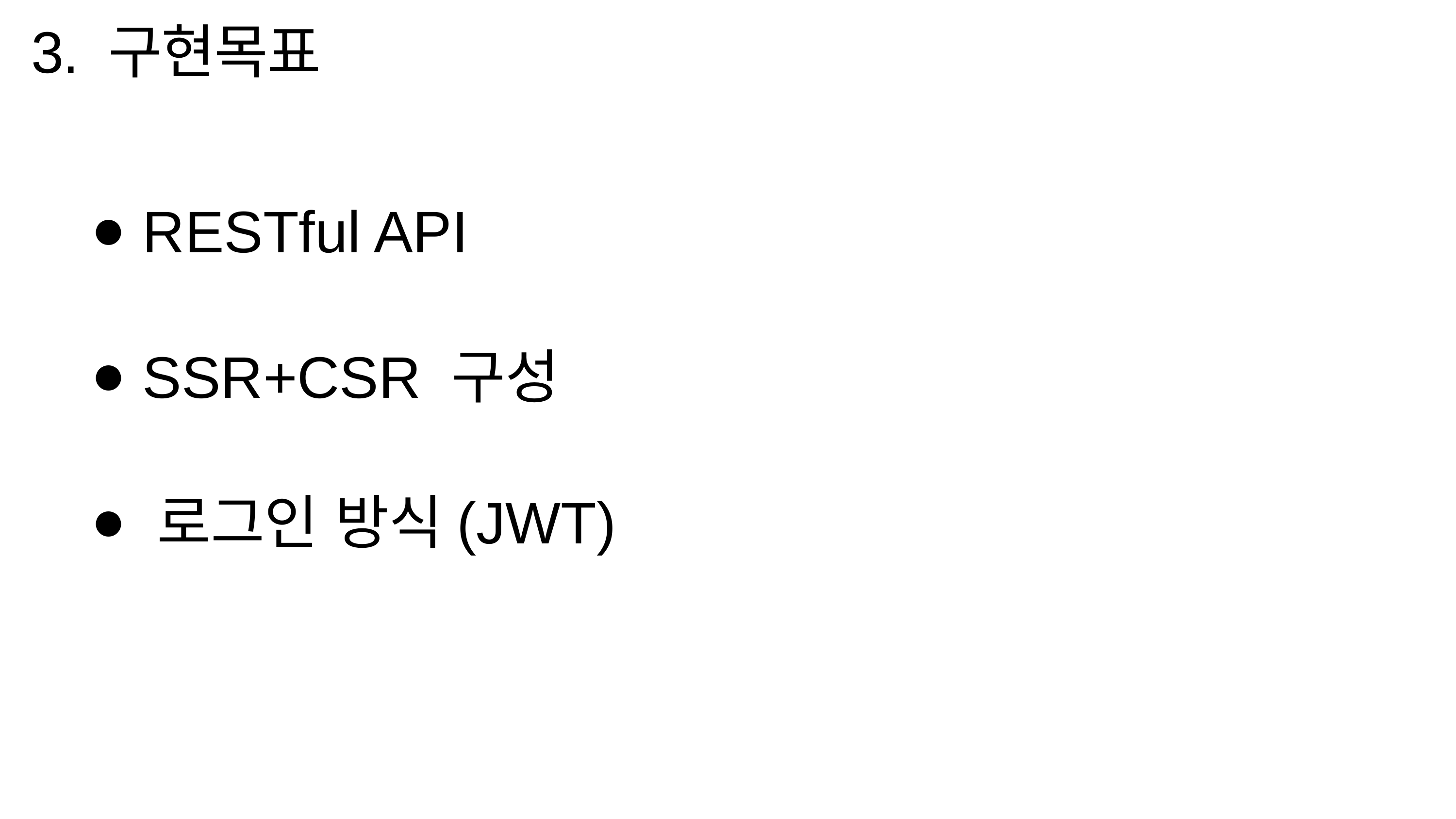

3. 구현목표
 RESTful API
 SSR+CSR 구성
 로그인 방식(JWT)